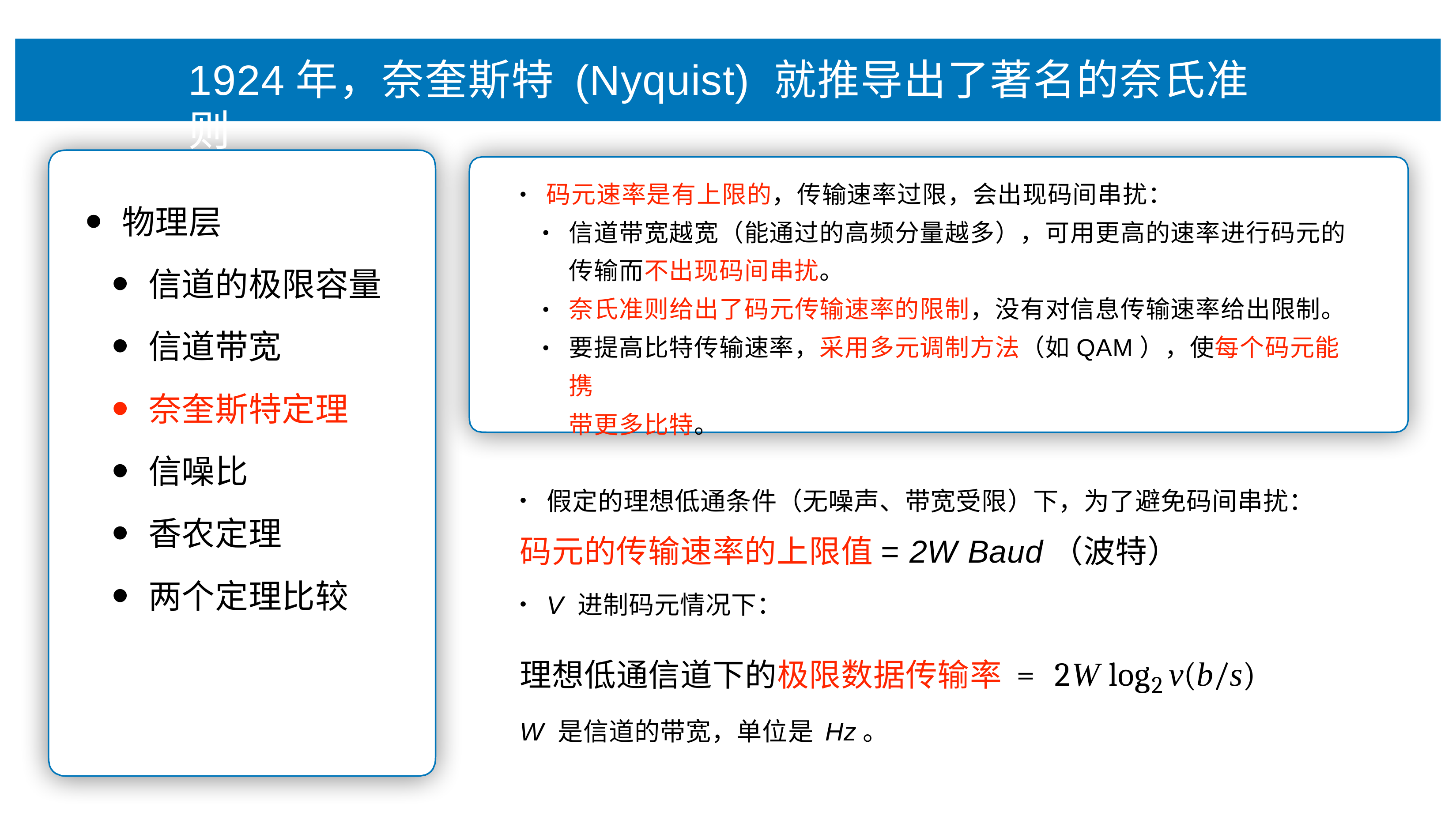

# 1924年，奈奎斯特 (Nyquist) 就推导出了著名的奈⽒准则

码元速率是有上限的，传输速率过限，会出现码间串扰：
•
物理层
信道的极限容量
信道带宽
奈奎斯特定理
信噪⽐
⾹农定理
两个定理⽐较
信道带宽越宽（能通过的⾼频分量越多），可⽤更⾼的速率进⾏码元的 传输⽽不出现码间串扰。
奈⽒准则给出了码元传输速率的限制，没有对信息传输速率给出限制。 要提⾼⽐特传输速率，采⽤多元调制⽅法（如QAM），使每个码元能携
带更多⽐特。
•
•
•
假定的理想低通条件（⽆噪声、带宽受限）下，为了避免码间串扰：
码元的传输速率的上限值= 2W Baud（波特）
V 进制码元情况下：
理想低通信道下的极限数据传输率 = 2W log2 v(b/s)
W 是信道的带宽，单位是 Hz。